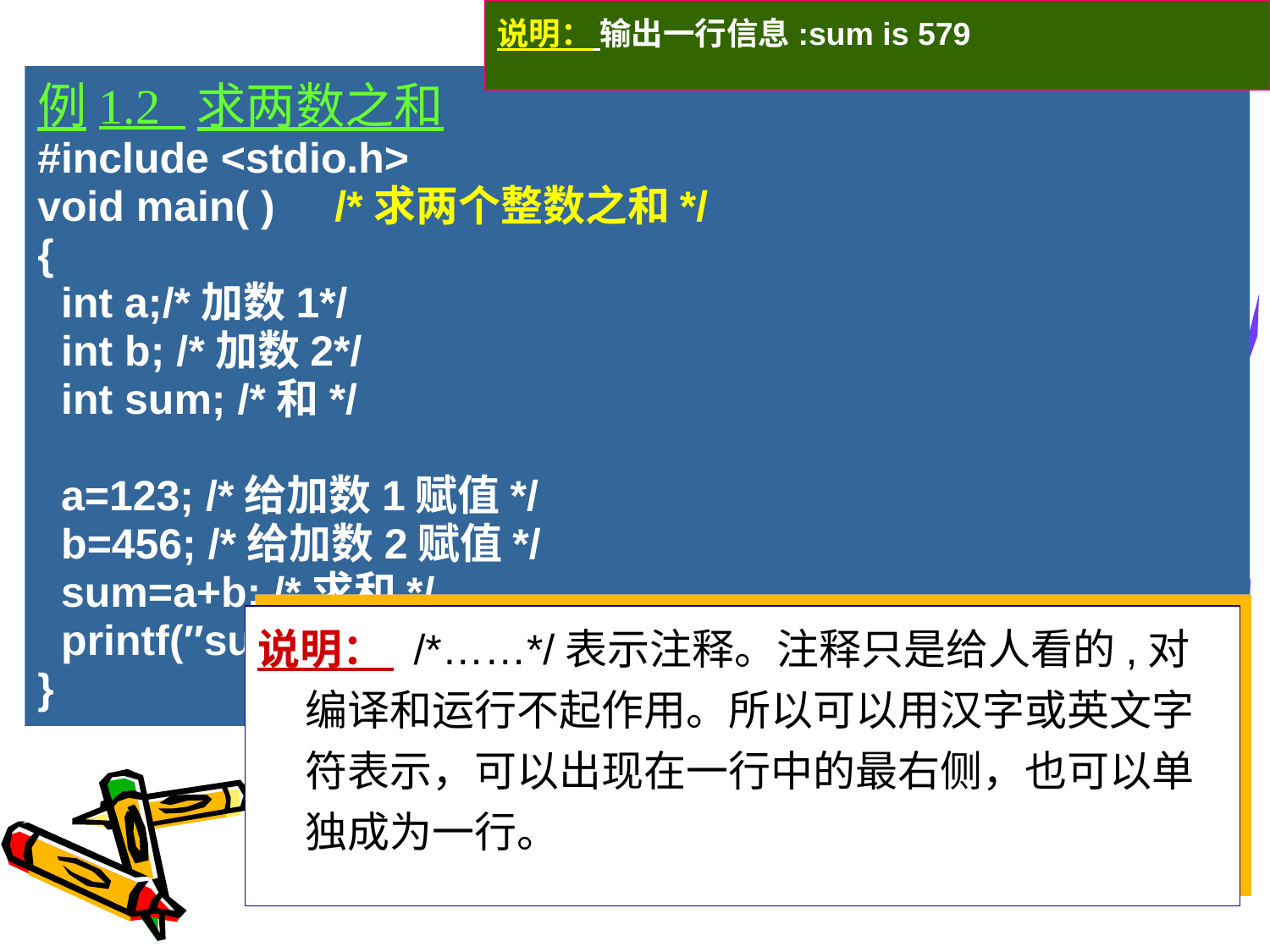

说明： 输出一行信息:sum is 579
#
例1.2  求两数之和
#include <stdio.h>
void main( )     /*求两个整数之和*/
{
  int a;/*加数1*/
  int b; /*加数2*/
  int sum; /*和*/
  a=123; /*给加数1赋值*/
  b=456; /*给加数2赋值*/
  sum=a+b; /*求和*/
  printf(″sum is %d＼n″,sum); /*输出结果到屏幕*/
}

说明：  /*……*/表示注释。注释只是给人看的,对编译和运行不起作用。所以可以用汉字或英文字符表示，可以出现在一行中的最右侧，也可以单独成为一行。